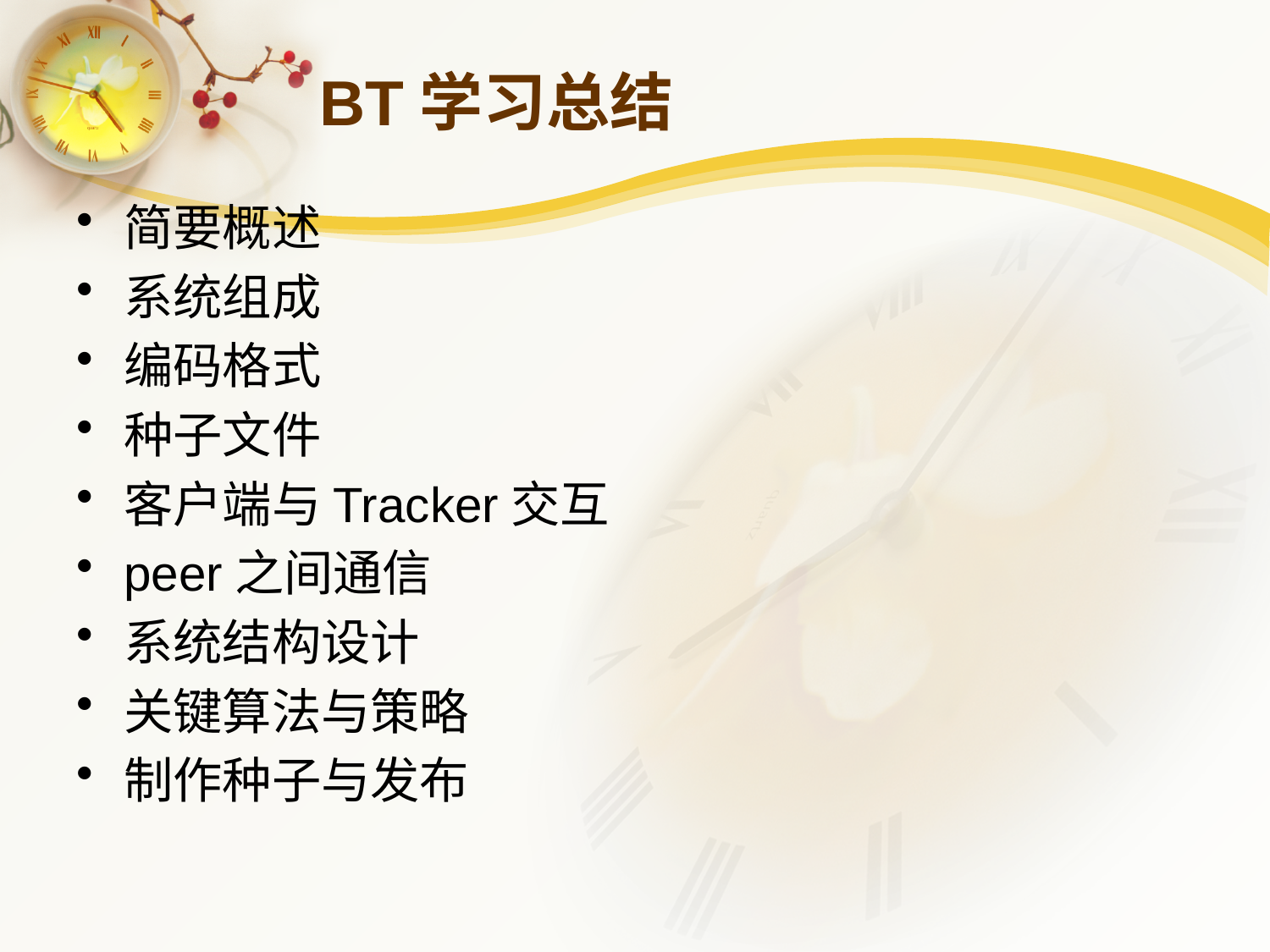

# BT学习总结
简要概述
系统组成
编码格式
种子文件
客户端与Tracker交互
peer之间通信
系统结构设计
关键算法与策略
制作种子与发布